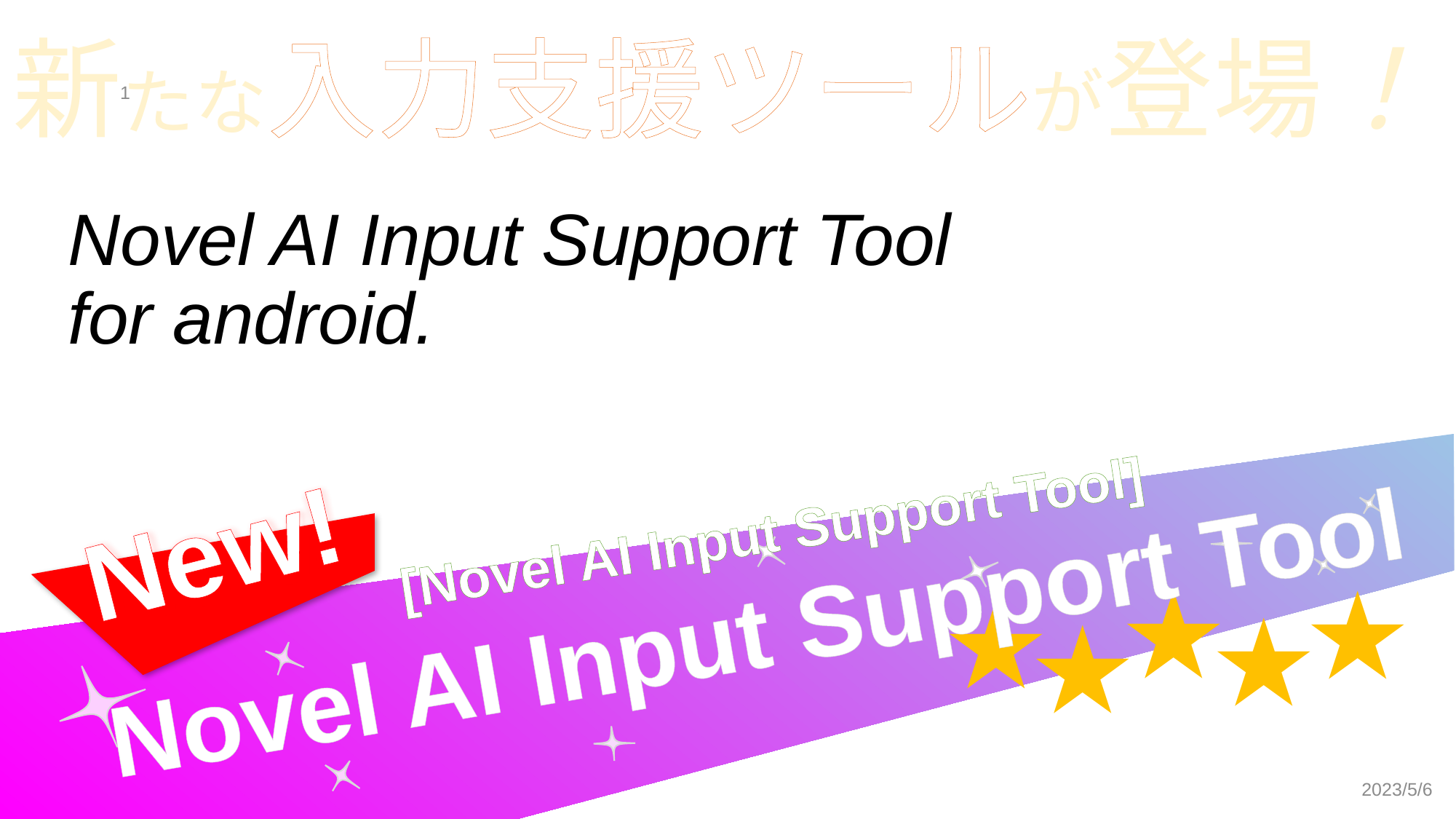

新たな入力支援ツールが登場！
1
# Novel AI Input Support Tool for android.
[Novel AI Input Support Tool]
Novel AI Input Support Tool
2023/5/6